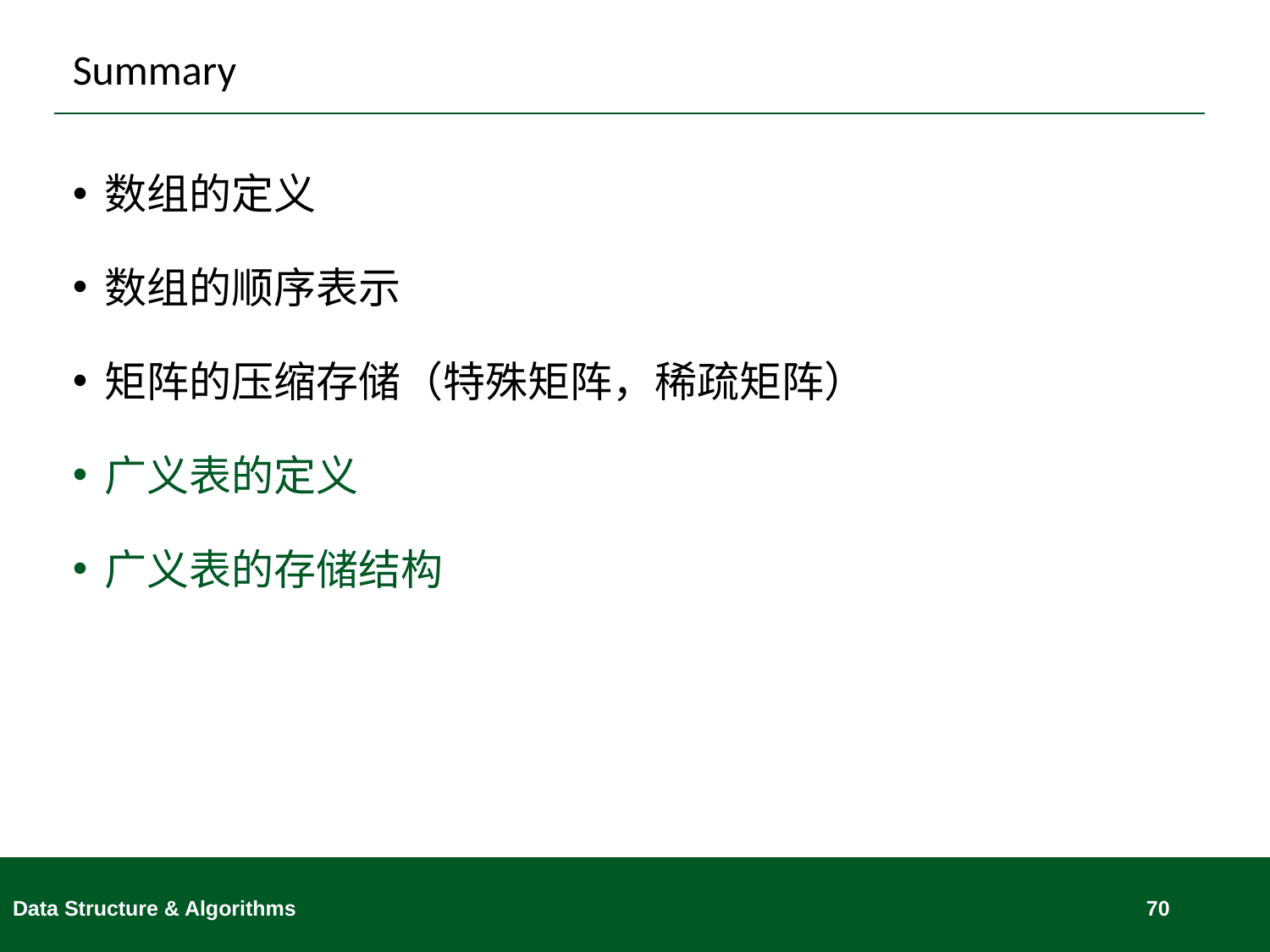

# Summary
数组的定义
数组的顺序表示
矩阵的压缩存储（特殊矩阵，稀疏矩阵）
广义表的定义
广义表的存储结构

Data Structure & Algorithms
70